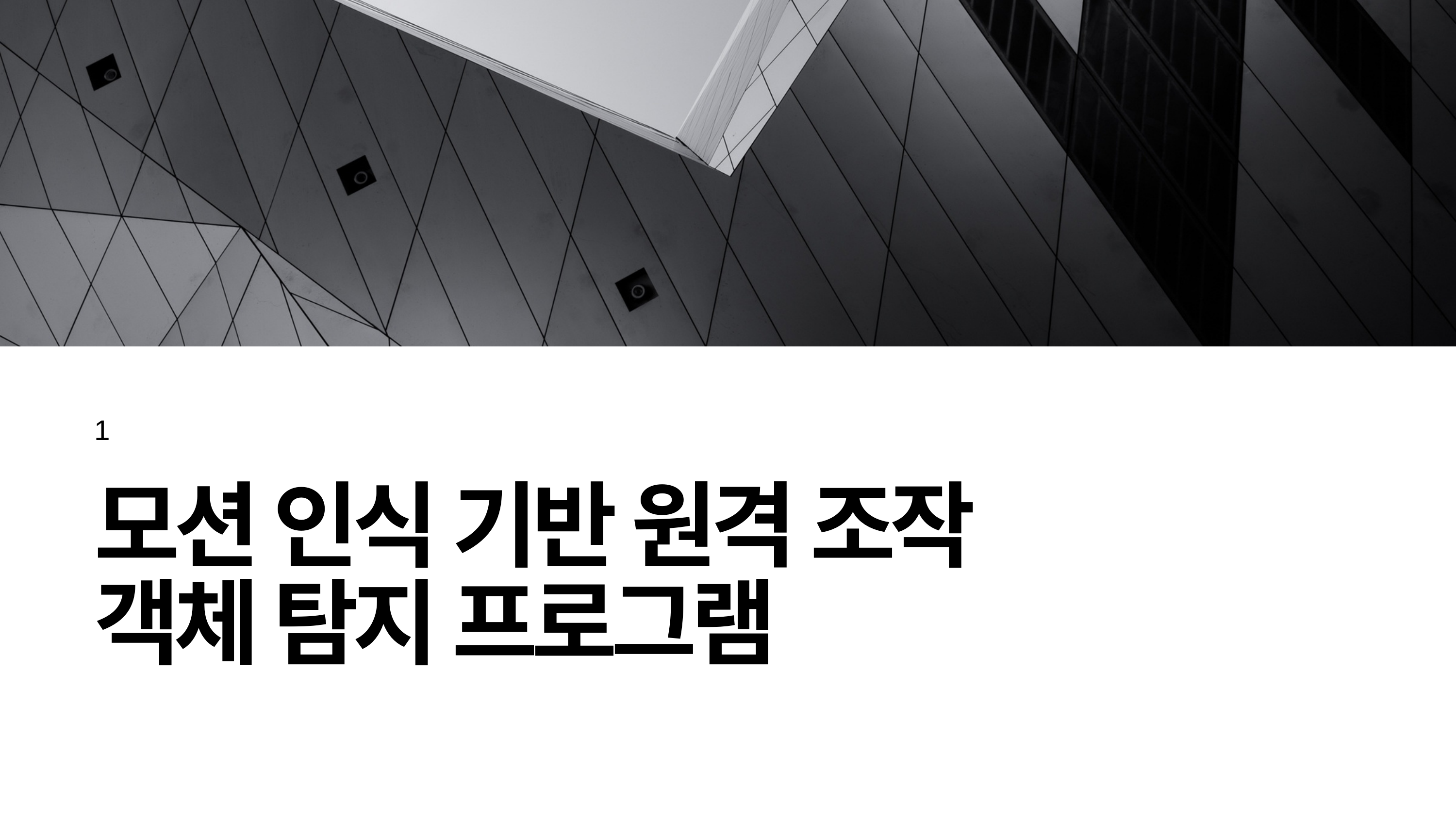

1
모션 인식 기반 원격 조작 객체 탐지 프로그램